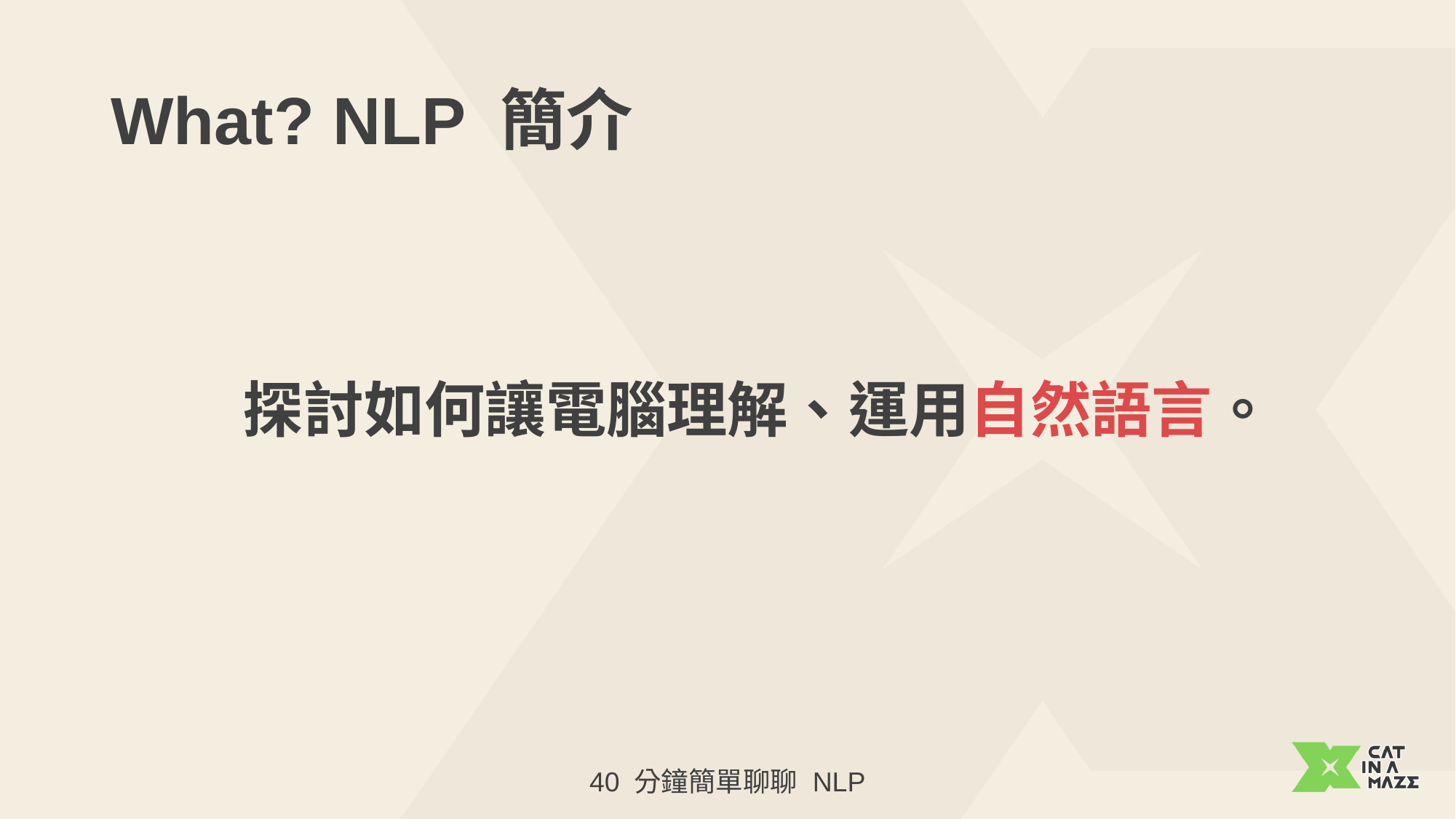

# What? NLP 簡介
探討如何讓電腦理解、運用自然語言。
40 分鐘簡單聊聊 NLP